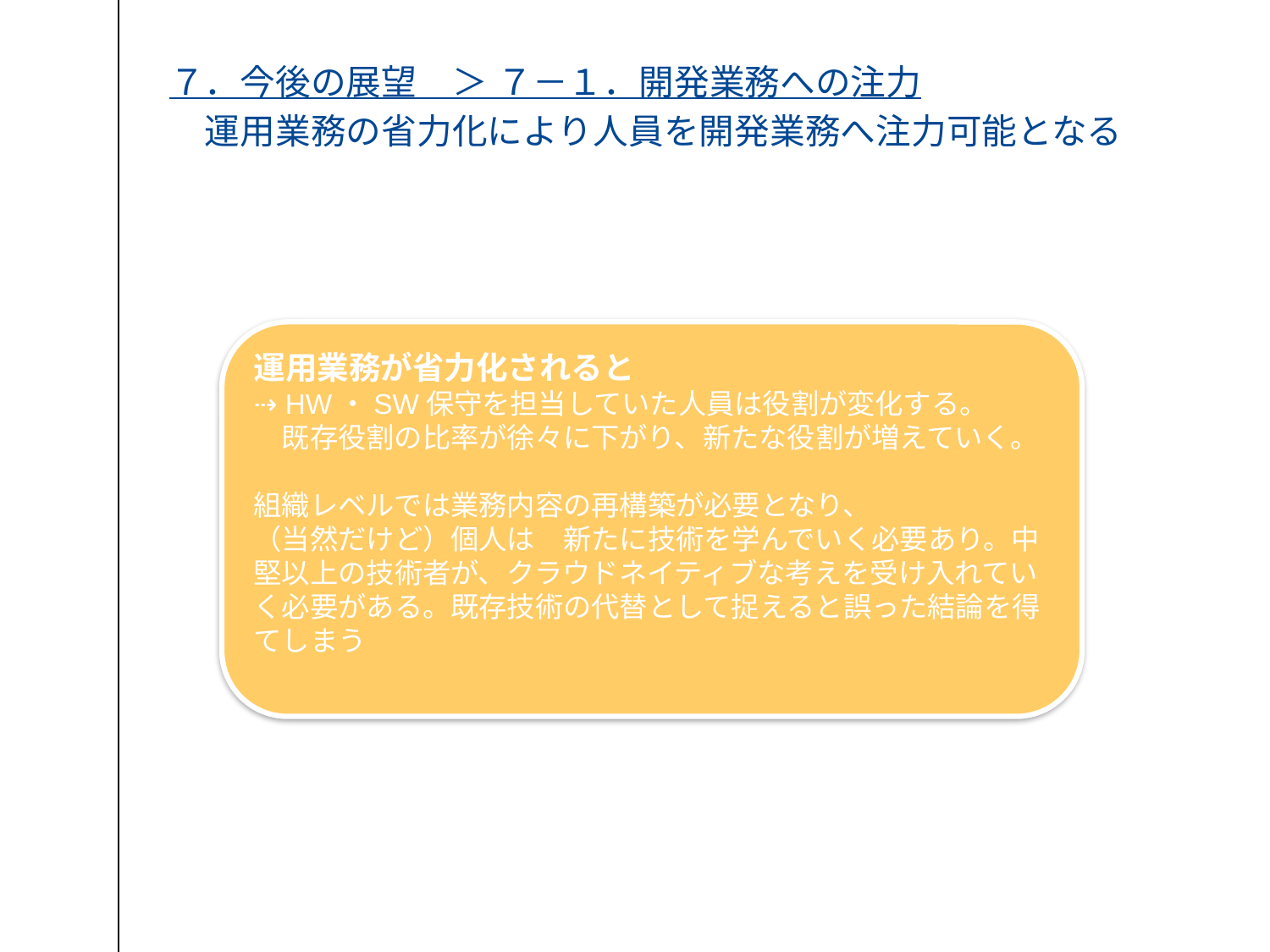

# ７．今後の展望　＞ ７－１．開発業務への注力
　運用業務の省力化により人員を開発業務へ注力可能となる
運用業務が省力化されると
⇢ HW・SW保守を担当していた人員は役割が変化する。
　既存役割の比率が徐々に下がり、新たな役割が増えていく。

組織レベルでは業務内容の再構築が必要となり、
（当然だけど）個人は　新たに技術を学んでいく必要あり。中堅以上の技術者が、クラウドネイティブな考えを受け入れていく必要がある。既存技術の代替として捉えると誤った結論を得てしまう